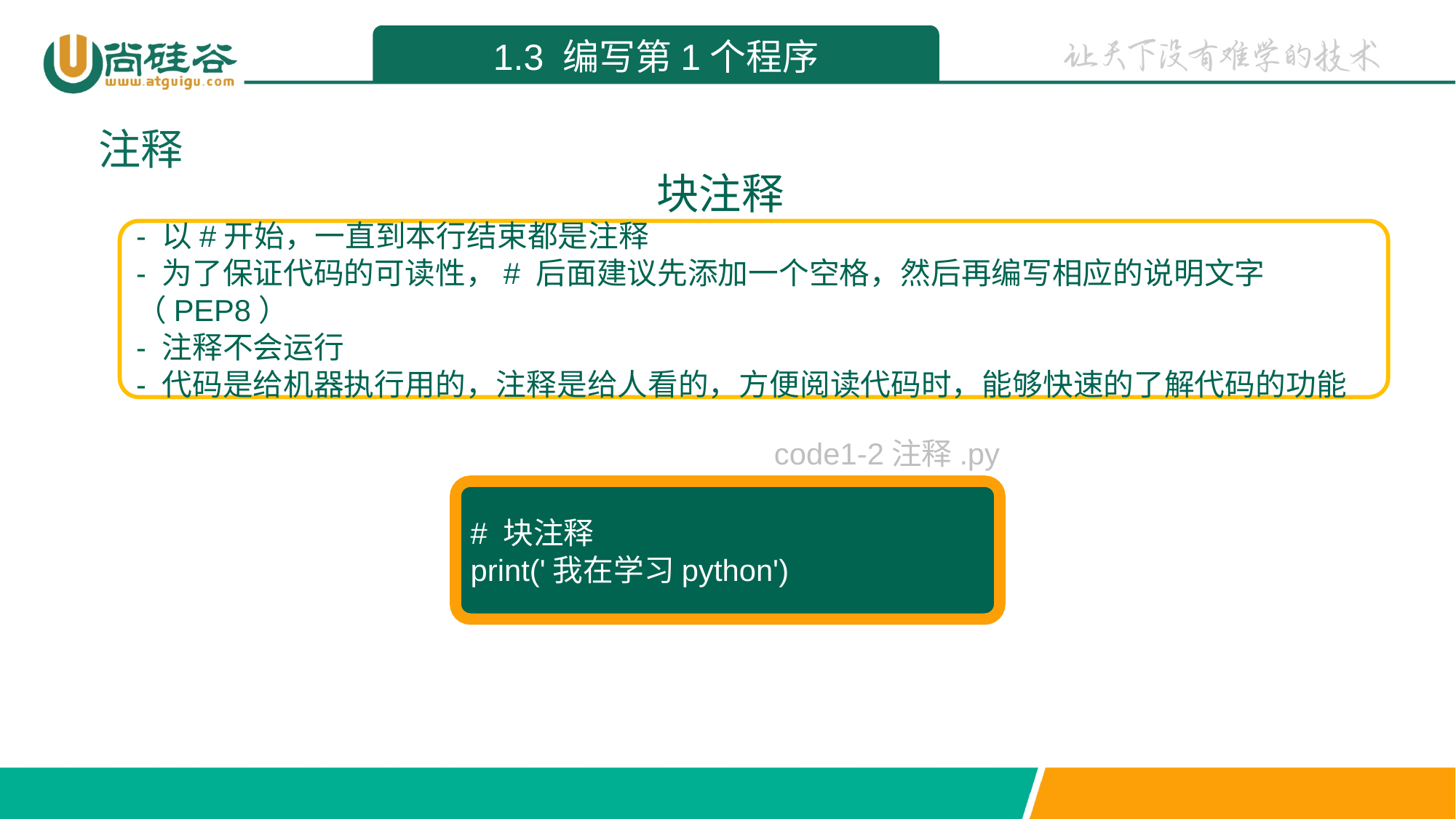

1.3 编写第1个程序
注释
块注释
- 以#开始，一直到本行结束都是注释
- 为了保证代码的可读性，# 后面建议先添加一个空格，然后再编写相应的说明文字（PEP8）
- 注释不会运行
- 代码是给机器执行用的，注释是给人看的，方便阅读代码时，能够快速的了解代码的功能
code1-2注释.py
# 块注释
print('我在学习python')